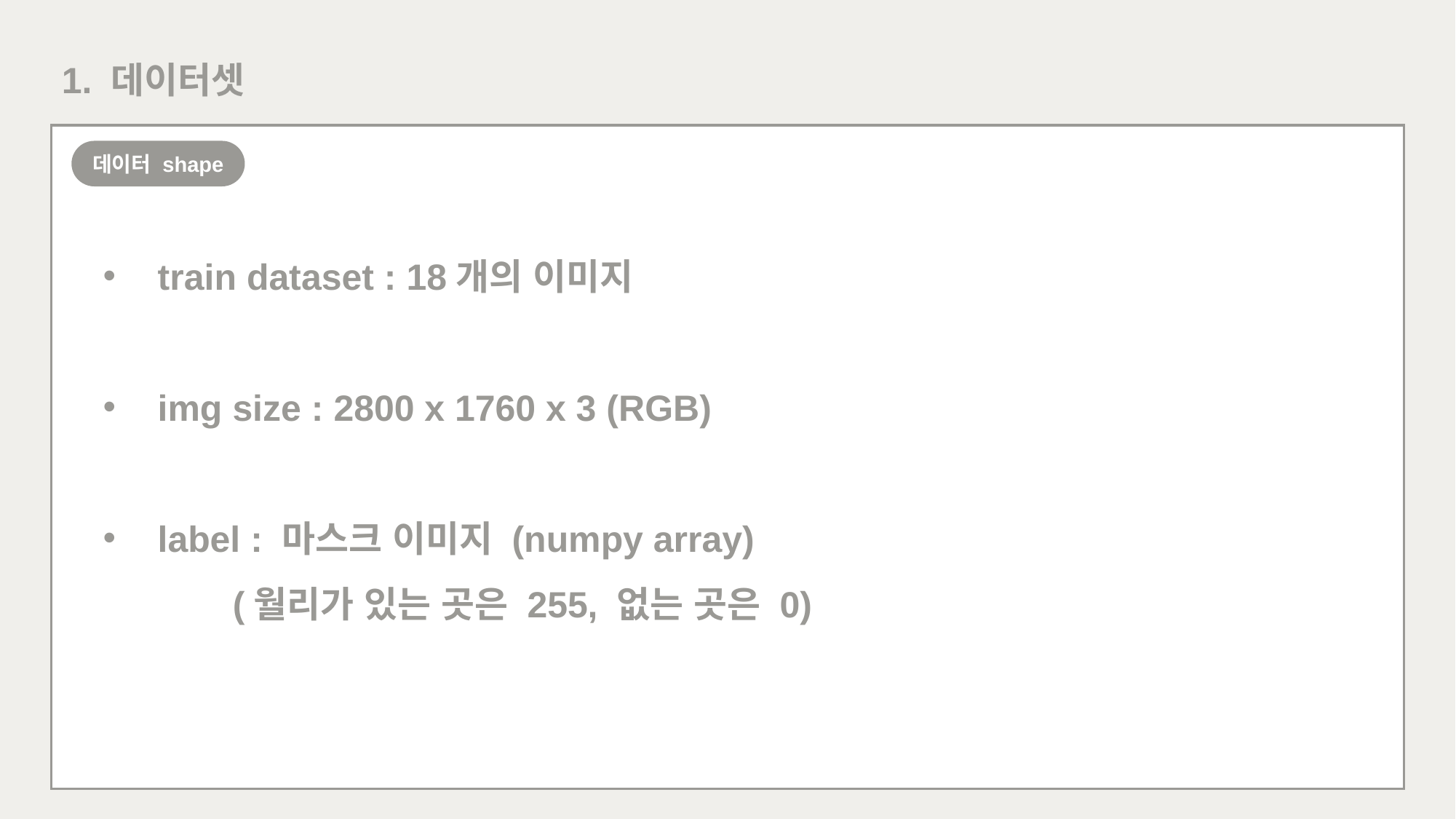

1. 데이터셋

데이터 shape
train dataset : 18개의 이미지

img size : 2800 x 1760 x 3 (RGB)

label : 마스크 이미지 (numpy array)
	  (월리가 있는 곳은 255, 없는 곳은 0)